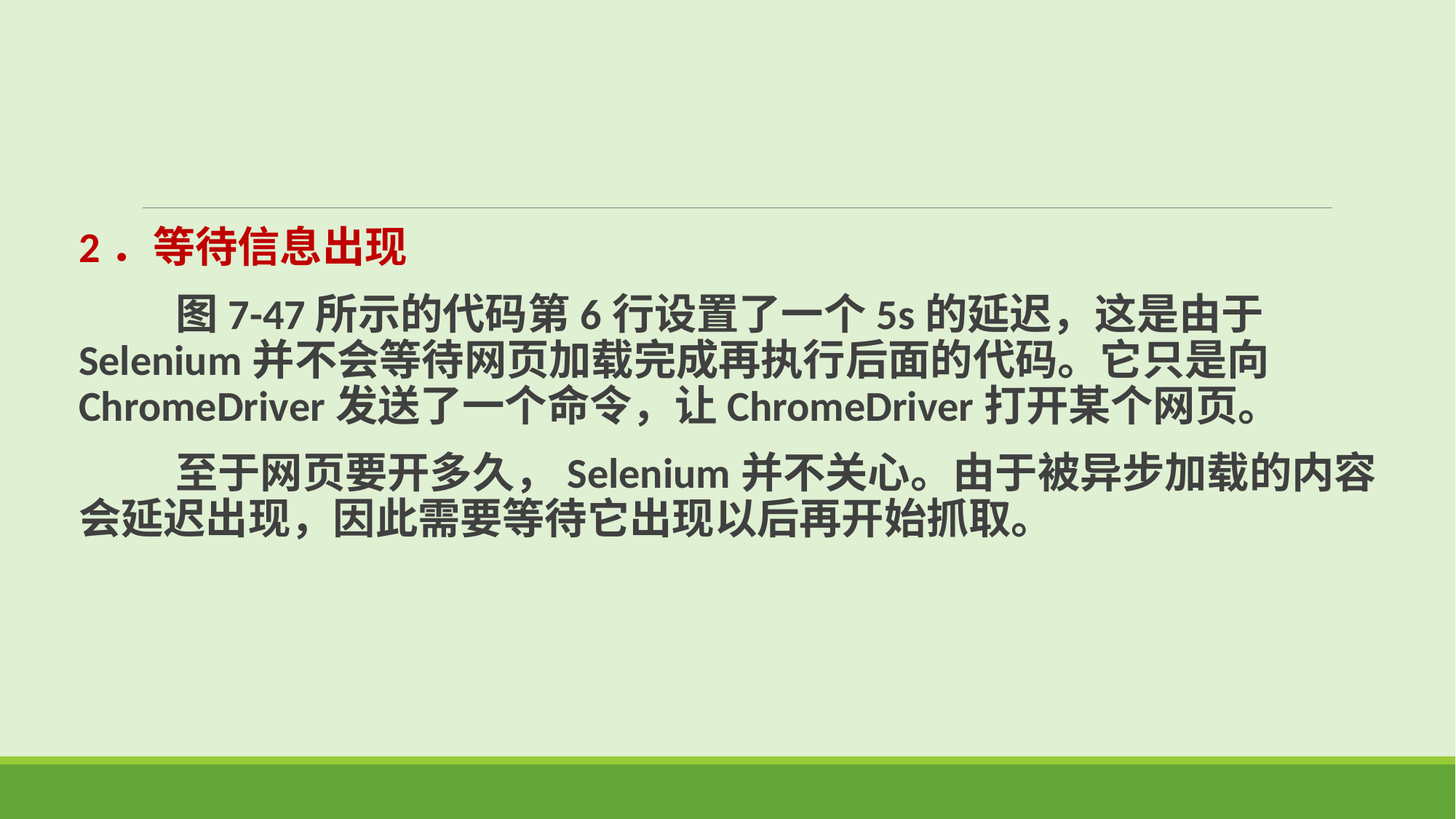

2．等待信息出现
         图7-47所示的代码第6行设置了一个5s的延迟，这是由于Selenium并不会等待网页加载完成再执行后面的代码。它只是向ChromeDriver发送了一个命令，让ChromeDriver打开某个网页。
         至于网页要开多久，Selenium并不关心。由于被异步加载的内容会延迟出现，因此需要等待它出现以后再开始抓取。